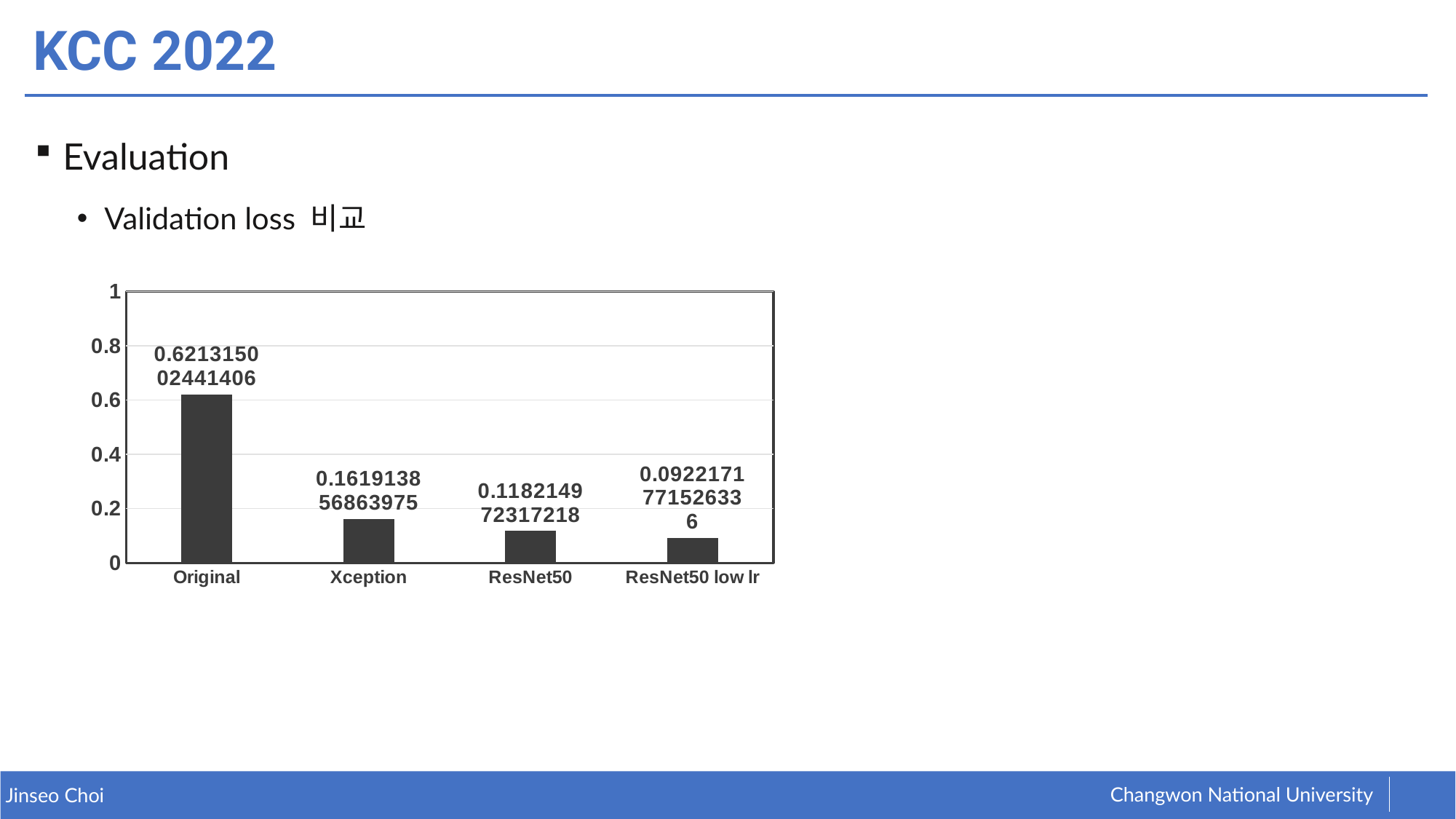

53
# KCC 2022
Evaluation
Validation loss 비교

### Chart

| Category |  |
|---|---|
| Original | 0.621315002441406 |
| Xception | 0.161913856863975 |
| ResNet50 | 0.118214972317218 |
| ResNet50 low lr | 0.0922171771526336 |